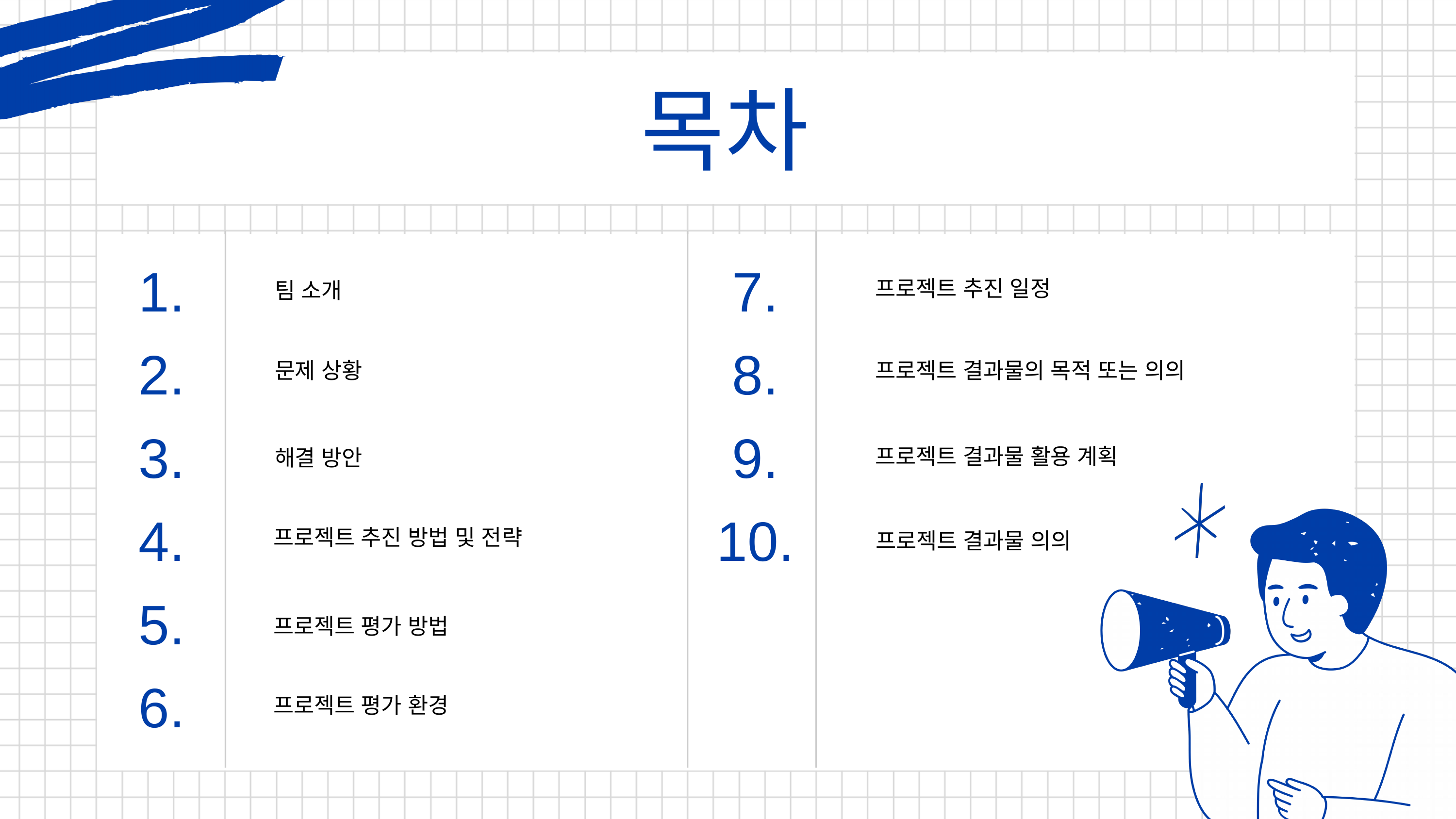

목차

1.
7.
프로젝트 추진 일정
팀 소개
문제 상황
해결 방안
프로젝트 추진 방법 및 전략

2.
8.
프로젝트 결과물의 목적 또는 의의
3.
9.
프로젝트 결과물 활용 계획

4.
10.
프로젝트 결과물 의의
5.
프로젝트 평가 방법
6.
프로젝트 평가 환경